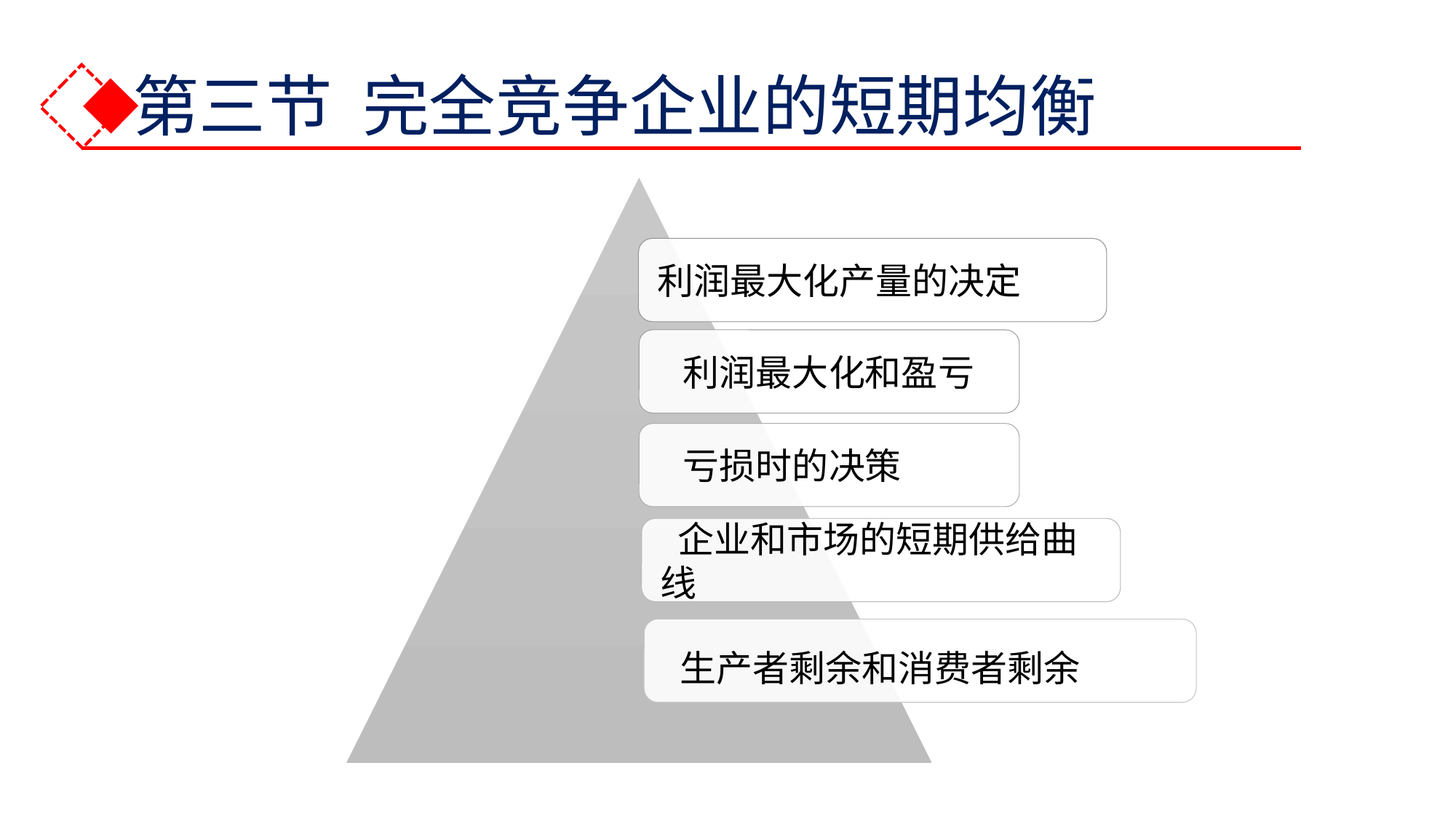

# 第三节  完全竞争企业的短期均衡

利润最大化产量的决定
  利润最大化和盈亏
  亏损时的决策
 企业和市场的短期供给曲线

 生产者剩余和消费者剩余